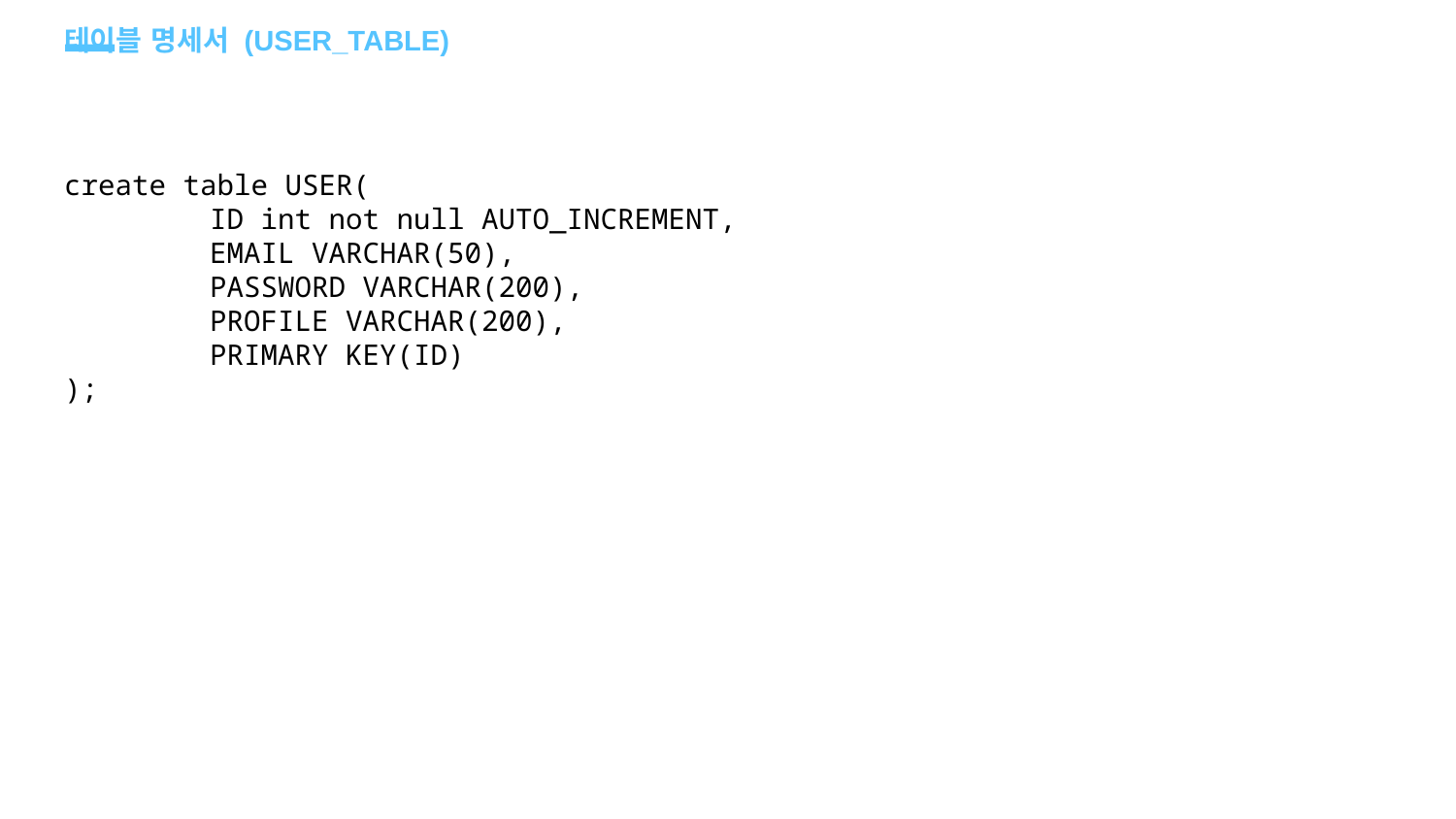

# 테이블 명세서 (USER_TABLE)

create table USER(
	ID int not null AUTO_INCREMENT,
	EMAIL VARCHAR(50),
	PASSWORD VARCHAR(200),
	PROFILE VARCHAR(200),
    	PRIMARY KEY(ID)
);